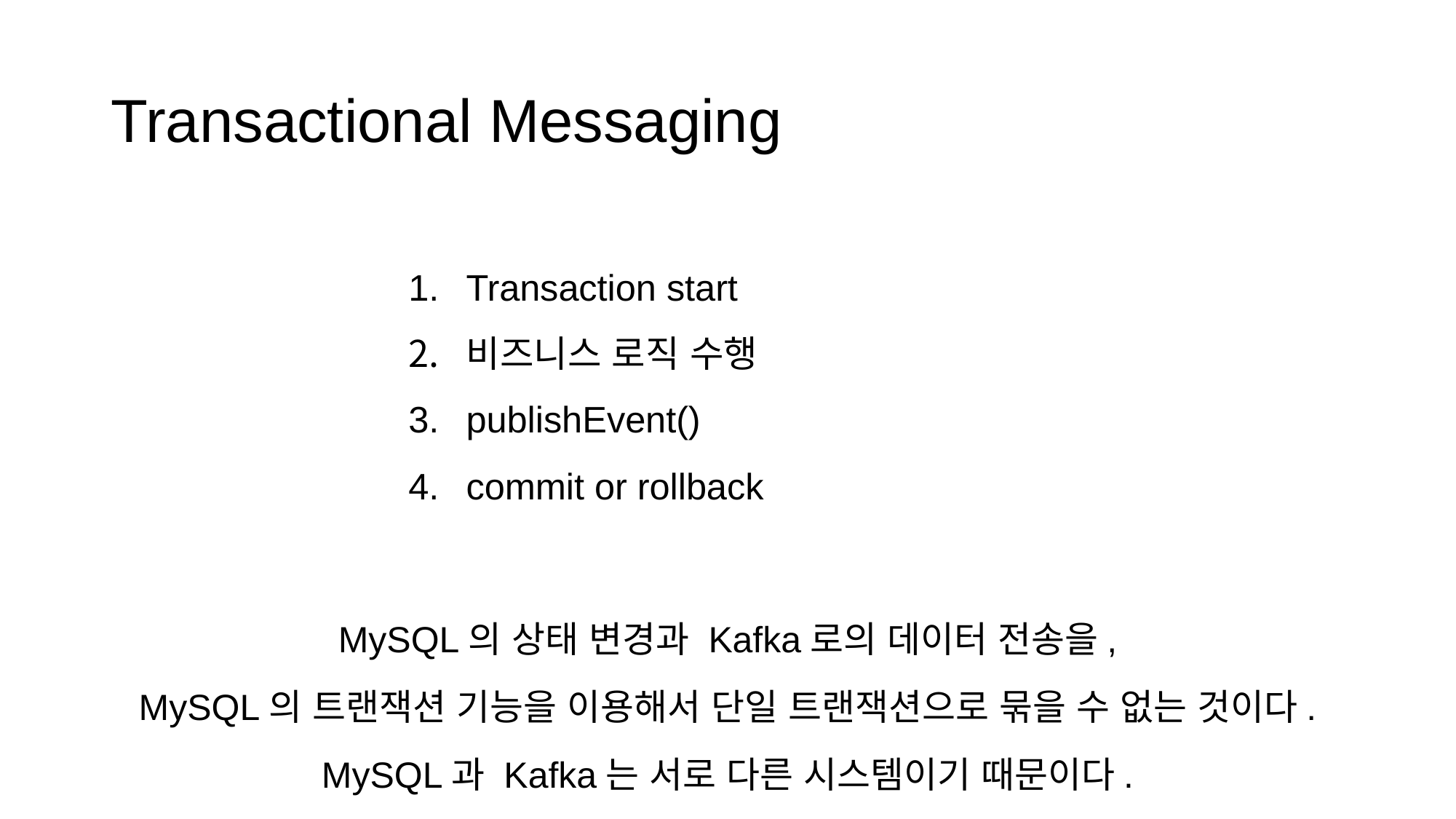

# Transactional Messaging
Transaction start
비즈니스 로직 수행
publishEvent()
commit or rollback

MySQL의 상태 변경과 Kafka로의 데이터 전송을,
MySQL의 트랜잭션 기능을 이용해서 단일 트랜잭션으로 묶을 수 없는 것이다.
MySQL과 Kafka는 서로 다른 시스템이기 때문이다.